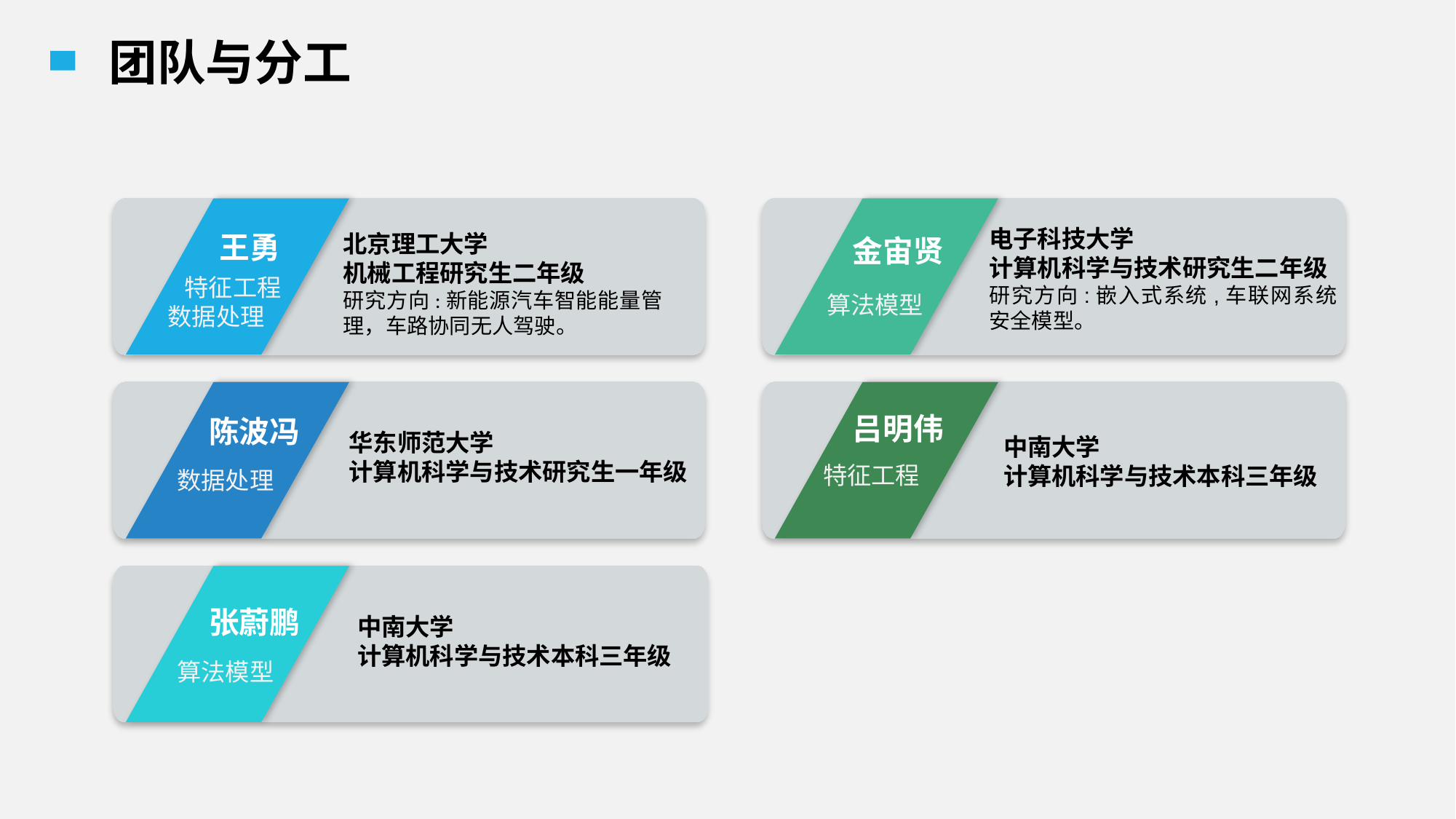

团队与分工

电子科技大学
计算机科学与技术研究生二年级
研究方向:嵌入式系统,车联网系统安全模型。
王勇
北京理工大学
机械工程研究生二年级
研究方向:新能源汽车智能能量管理，车路协同无人驾驶。
金宙贤
  特征工程
数据处理
算法模型

吕明伟
陈波冯
华东师范大学
计算机科学与技术研究生一年级
中南大学
计算机科学与技术本科三年级
特征工程
数据处理

张蔚鹏
中南大学
计算机科学与技术本科三年级
算法模型